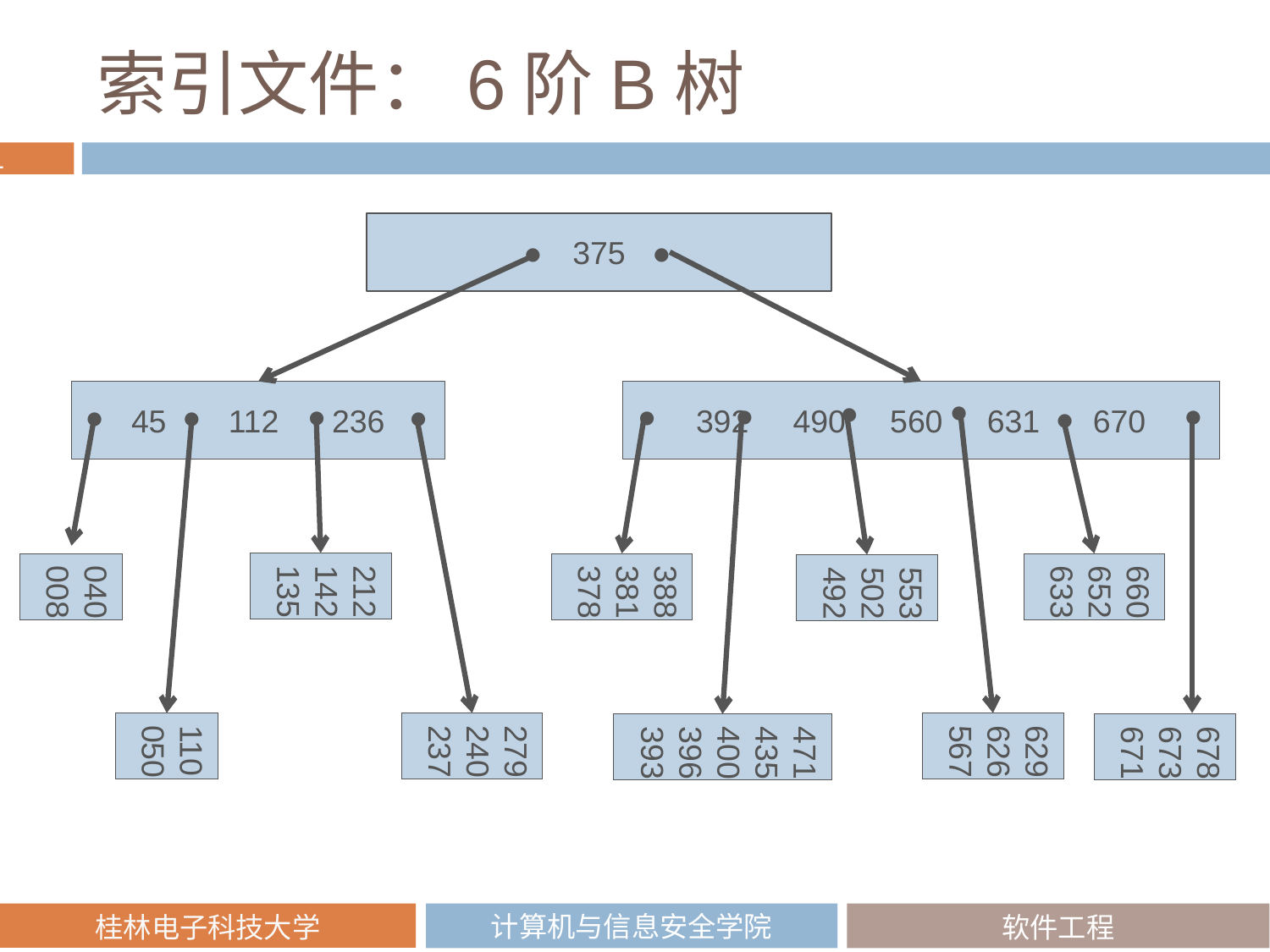

# 索引文件：6阶B树
375
●
●
45       112      236
392     490     560     631      670
●
●
●
●
●
●
●
●
●
●
212
142
135
040
008
388
381
378
660
652
633
553
502
492
110
050
279
240
237
629
626
567
471
435
400
396
393
678
673
671